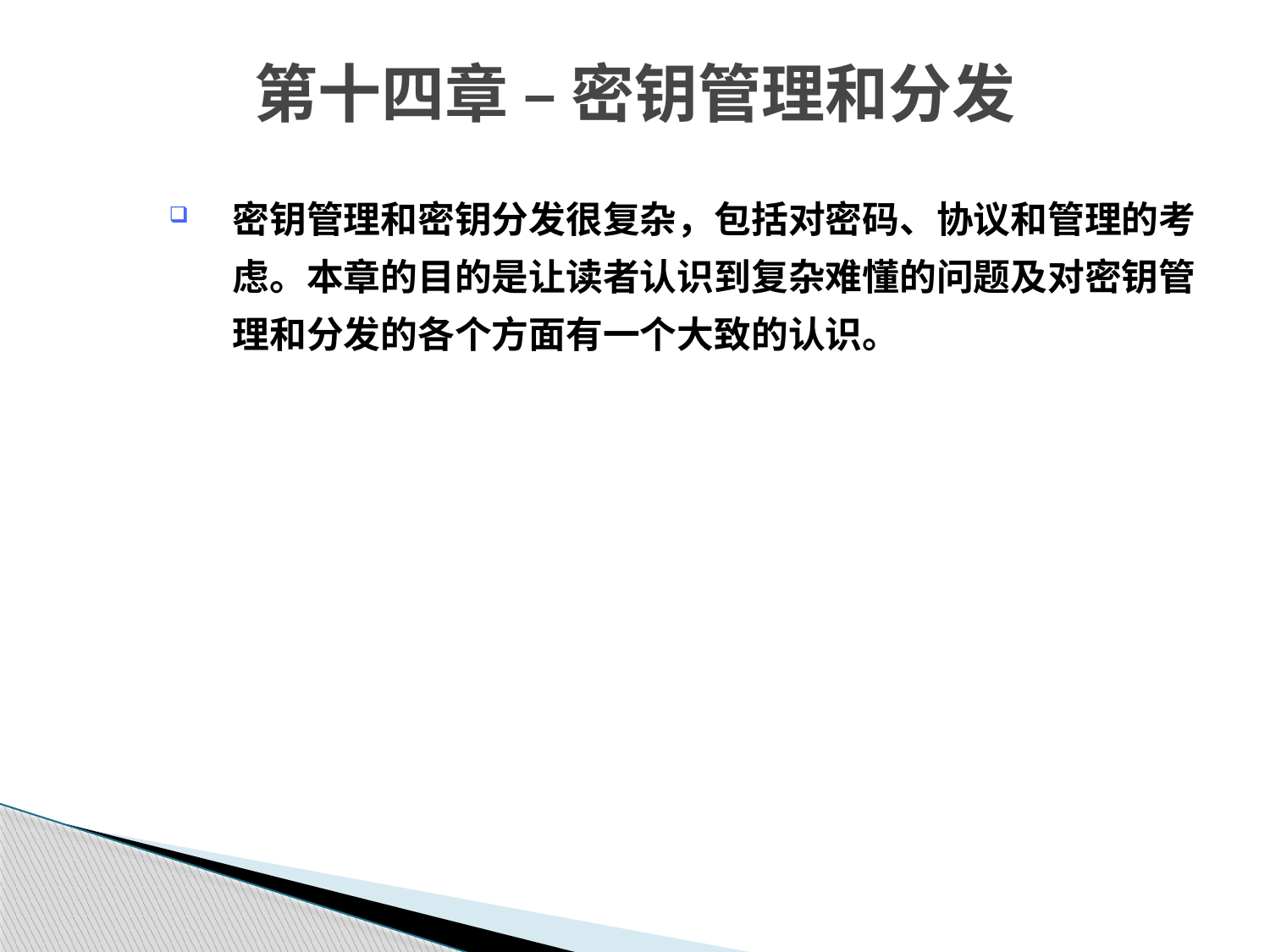

# 第十四章 – 密钥管理和分发
密钥管理和密钥分发很复杂，包括对密码、协议和管理的考虑。本章的目的是让读者认识到复杂难懂的问题及对密钥管理和分发的各个方面有一个大致的认识。